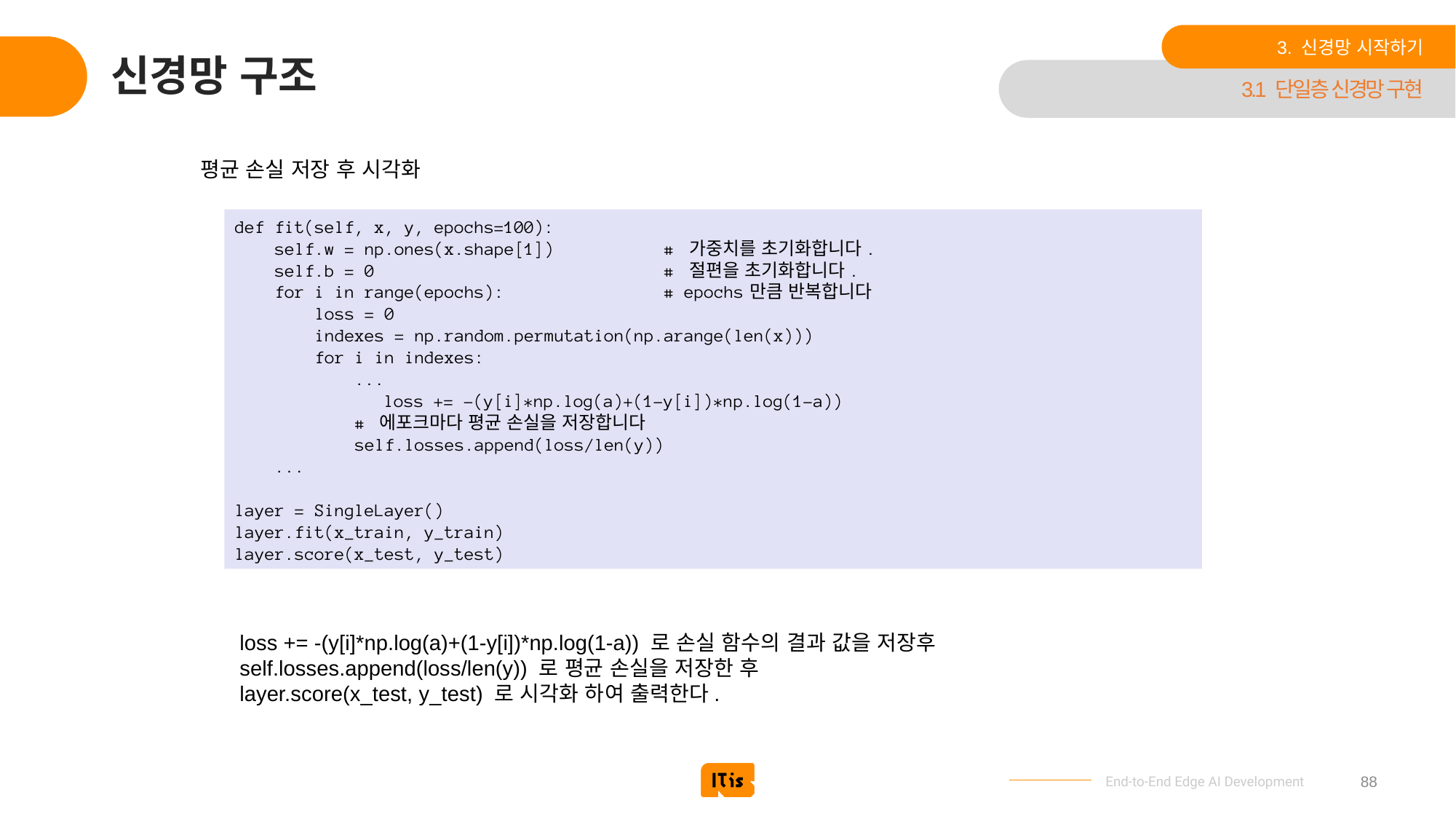

3. 신경망 시작하기
# 신경망 구조
3.1 단일층 신경망 구현

평균 손실 저장 후 시각화
def fit(self, x, y, epochs=100):
    self.w = np.ones(x.shape[1])           # 가중치를 초기화합니다.
    self.b = 0                             # 절편을 초기화합니다.
    for i in range(epochs):                # epochs만큼 반복합니다
        loss = 0
        indexes = np.random.permutation(np.arange(len(x)))
        for i in indexes:
            ...
	    loss += -(y[i]*np.log(a)+(1-y[i])*np.log(1-a))
            # 에포크마다 평균 손실을 저장합니다
            self.losses.append(loss/len(y))
    ...

layer = SingleLayer()
layer.fit(x_train, y_train)
layer.score(x_test, y_test)
loss += -(y[i]*np.log(a)+(1-y[i])*np.log(1-a)) 로 손실 함수의 결과 값을 저장후
self.losses.append(loss/len(y)) 로 평균 손실을 저장한 후
layer.score(x_test, y_test) 로 시각화 하여 출력한다.
88